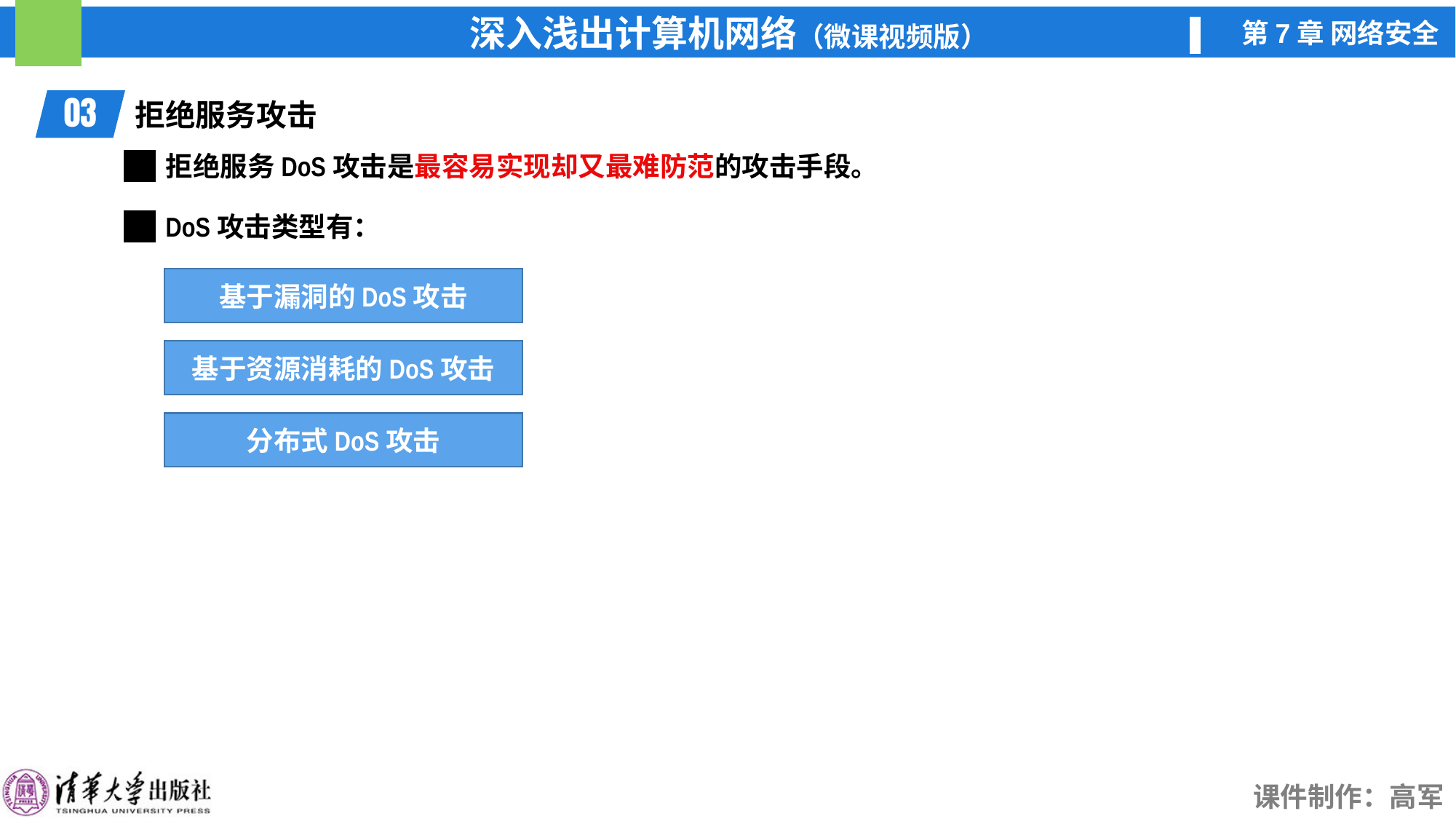

03
拒绝服务攻击
拒绝服务DoS攻击是最容易实现却又最难防范的攻击手段。

DoS攻击类型有：

基于漏洞的DoS攻击
基于资源消耗的DoS攻击
分布式DoS攻击